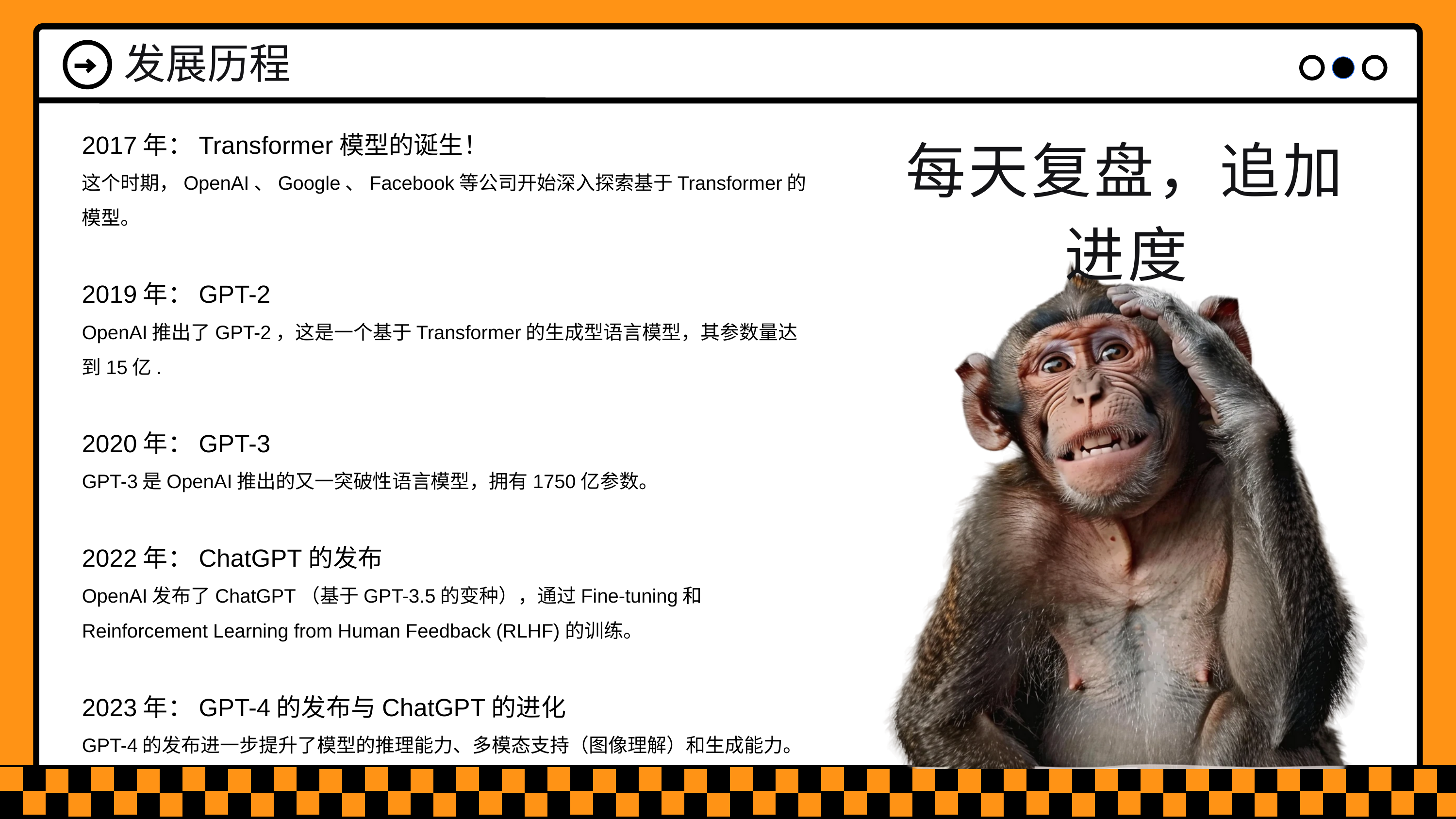

发展历程

2017年：Transformer模型的诞生！
这个时期，OpenAI、Google、Facebook等公司开始深入探索基于Transformer的模型。

2019年：GPT-2
OpenAI推出了GPT-2，这是一个基于Transformer的生成型语言模型，其参数量达到15亿.

2020年：GPT-3
GPT-3是OpenAI推出的又一突破性语言模型，拥有1750亿参数。

2022年：ChatGPT的发布
OpenAI发布了ChatGPT（基于GPT-3.5的变种），通过Fine-tuning和Reinforcement Learning from Human Feedback (RLHF)的训练。

2023年：GPT-4的发布与ChatGPT的进化
GPT-4的发布进一步提升了模型的推理能力、多模态支持（图像理解）和生成能力。
每天复盘，追加进度